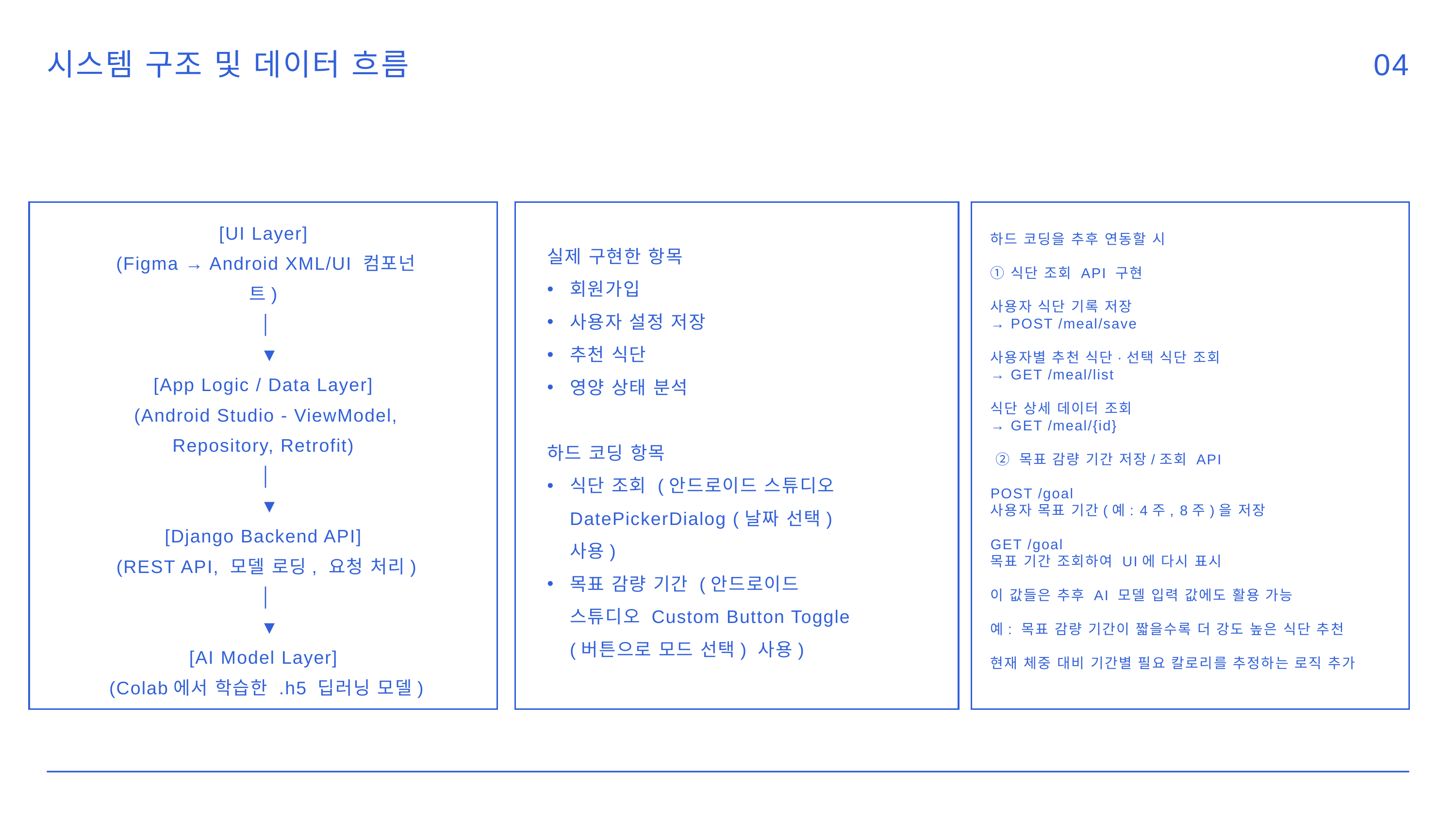

시스템 구조 및 데이터 흐름
04

[UI Layer]
 (Figma → Android XML/UI 컴포넌트)
 │
  ▼
[App Logic / Data Layer]
 (Android Studio - ViewModel, Repository, Retrofit)
 │
  ▼
[Django Backend API]
 (REST API, 모델 로딩, 요청 처리)
 │
  ▼
[AI Model Layer]
 (Colab에서 학습한 .h5 딥러닝 모델)
하드 코딩을 추후 연동할 시
① 식단 조회 API 구현

사용자 식단 기록 저장
→ POST /meal/save

사용자별 추천 식단·선택 식단 조회
→ GET /meal/list

식단 상세 데이터 조회
→ GET /meal/{id}

 ② 목표 감량 기간 저장/조회 API

POST /goal
사용자 목표 기간(예: 4주, 8주)을 저장

GET /goal
목표 기간 조회하여 UI에 다시 표시

이 값들은 추후 AI 모델 입력 값에도 활용 가능

예: 목표 감량 기간이 짧을수록 더 강도 높은 식단 추천

현재 체중 대비 기간별 필요 칼로리를 추정하는 로직 추가

실제 구현한 항목
회원가입
사용자 설정 저장
추천 식단
영양 상태 분석

하드 코딩 항목
식단 조회 (안드로이드 스튜디오 DatePickerDialog (날짜 선택) 사용)
목표 감량 기간 (안드로이드 스튜디오 Custom Button Toggle (버튼으로 모드 선택) 사용)